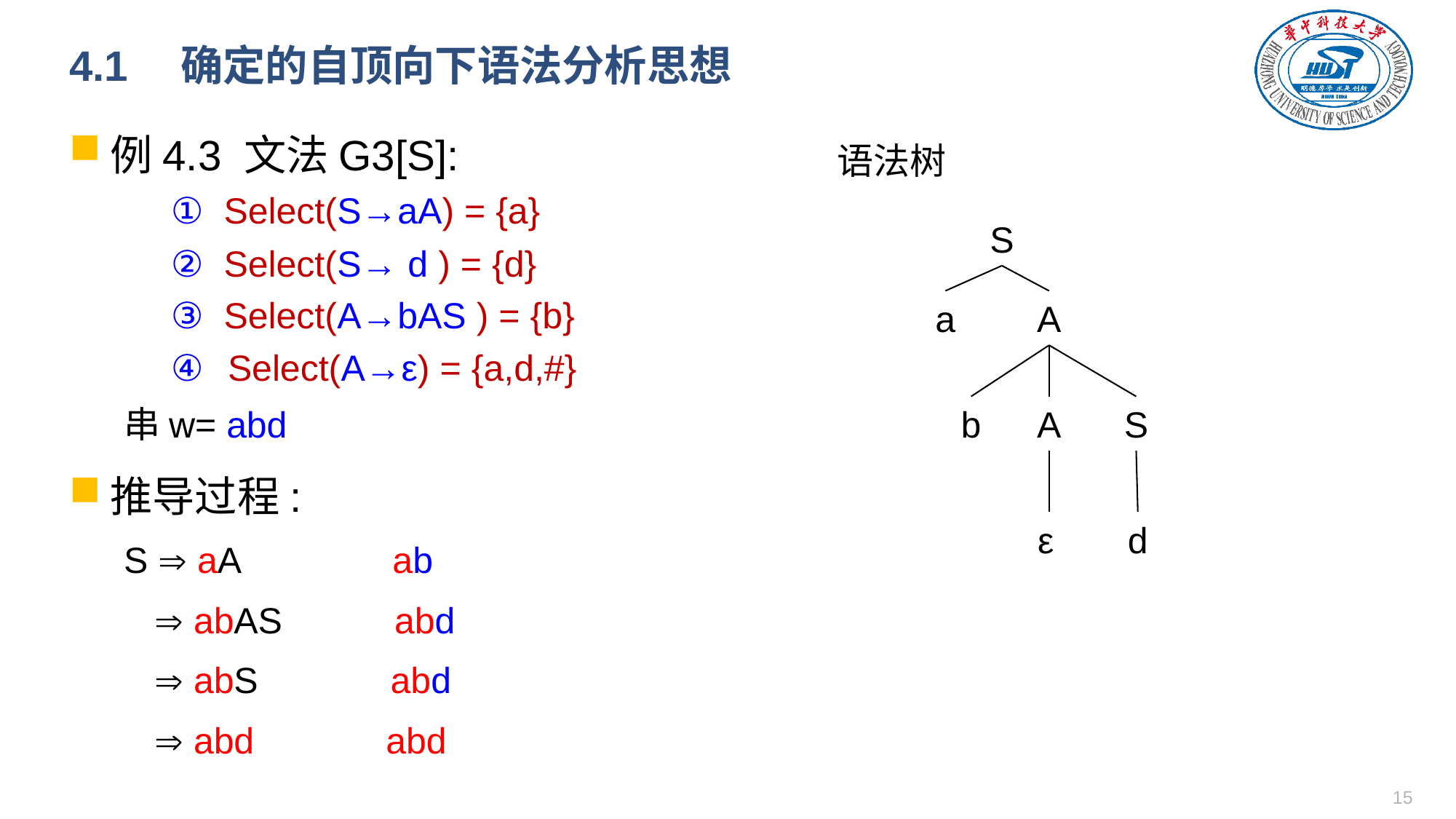

# 4.1　确定的自顶向下语法分析思想
例4.3 文法G3[S]:
          ①  Select(S→aA) = {a}
          ②  Select(S→ d ) = {d}
          ③  Select(A→bAS ) = {b}
          ④  Select(A→ε) = {a,d,#}
串w= abd
推导过程:
S ⇒ aA               ab
   ⇒ abAS           abd
   ⇒ abS             abd
   ⇒ abd             abd
语法树
S
A
a
b
A
S
d
ε
15